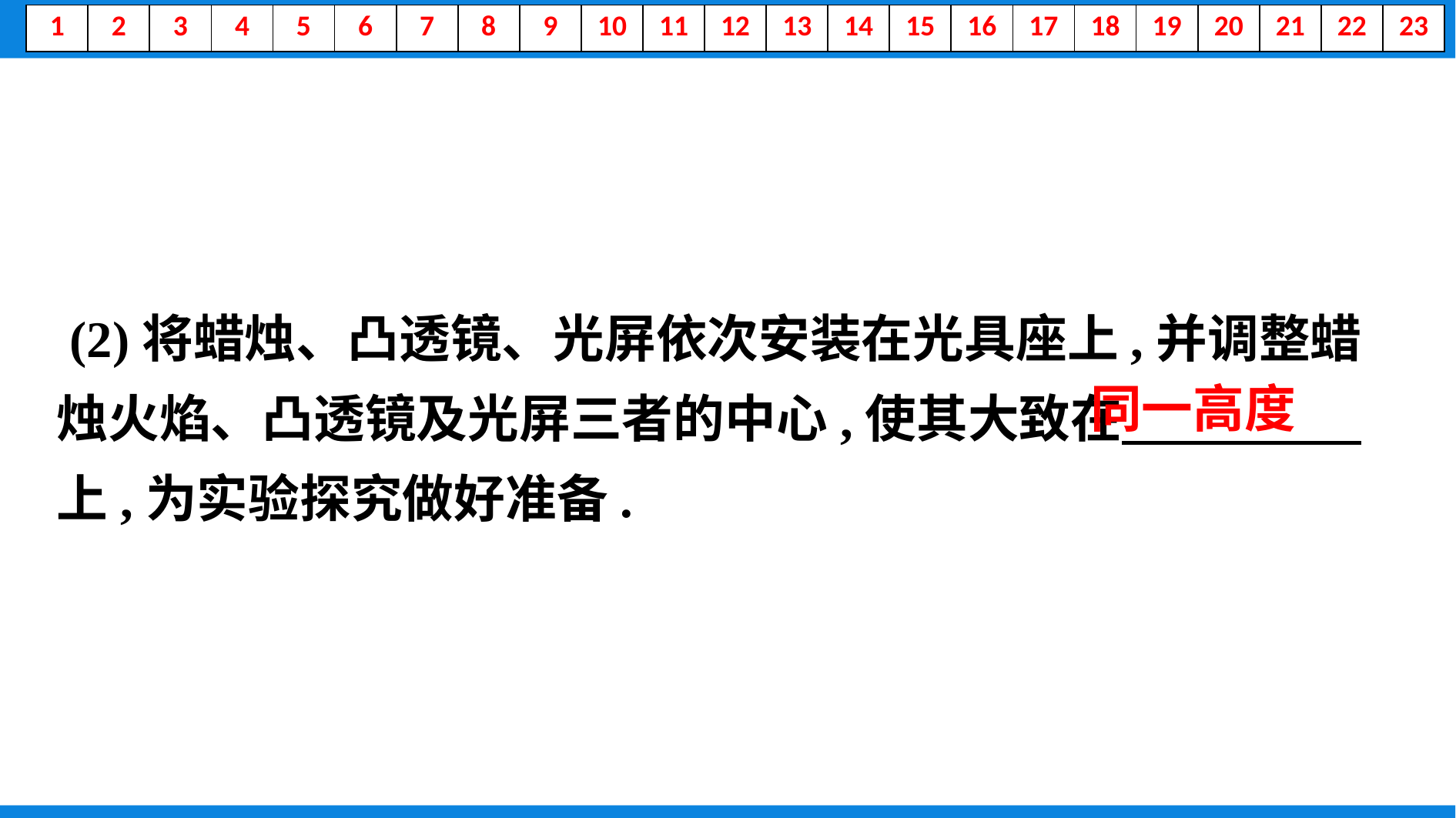

(2)将蜡烛、凸透镜、光屏依次安装在光具座上,并调整蜡烛火焰、凸透镜及光屏三者的中心,使其大致在                　上,为实验探究做好准备.
　同一高度